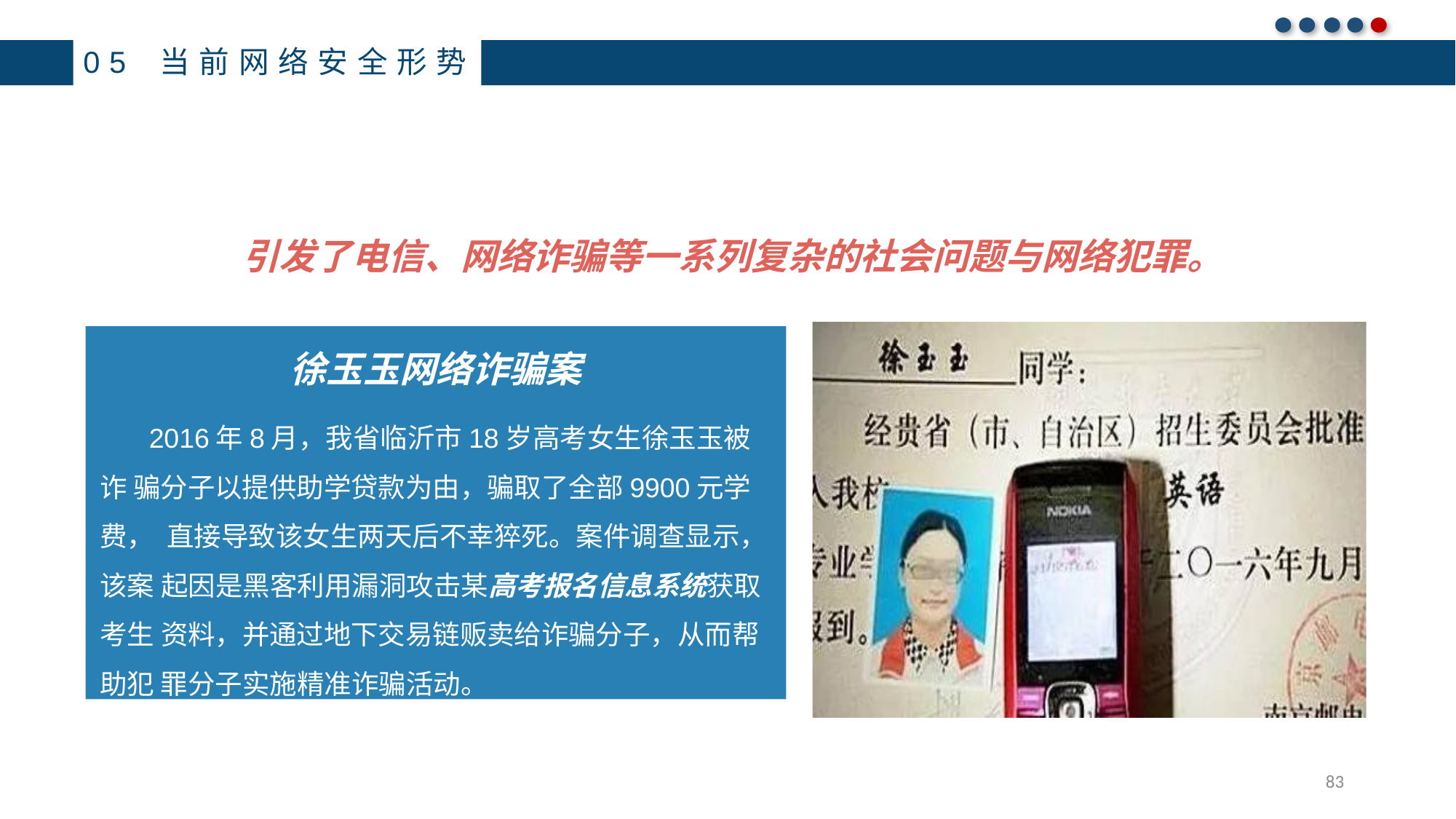

05 当前网络安全形势

引发了电信、网络诈骗等一系列复杂的社会问题与网络犯罪。

徐玉玉网络诈骗案
2016年8月，我省临沂市18岁高考女生徐玉玉被诈 骗分子以提供助学贷款为由，骗取了全部9900元学费，  直接导致该女生两天后不幸猝死。案件调查显示，该案 起因是黑客利用漏洞攻击某高考报名信息系统获取考生 资料，并通过地下交易链贩卖给诈骗分子，从而帮助犯 罪分子实施精准诈骗活动。
83